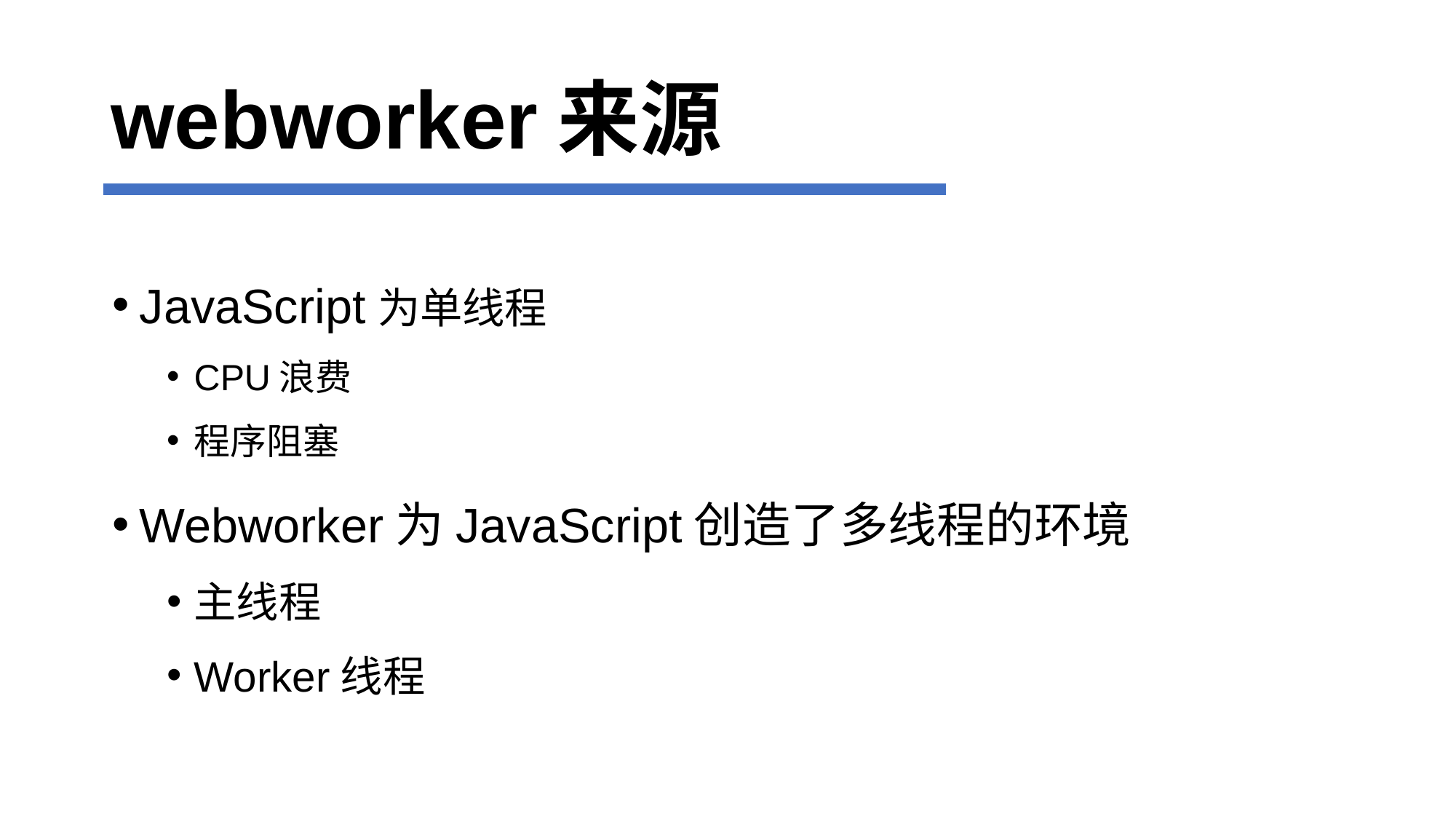

# webworker来源
JavaScript为单线程
CPU浪费
程序阻塞
Webworker为JavaScript创造了多线程的环境
主线程
Worker线程